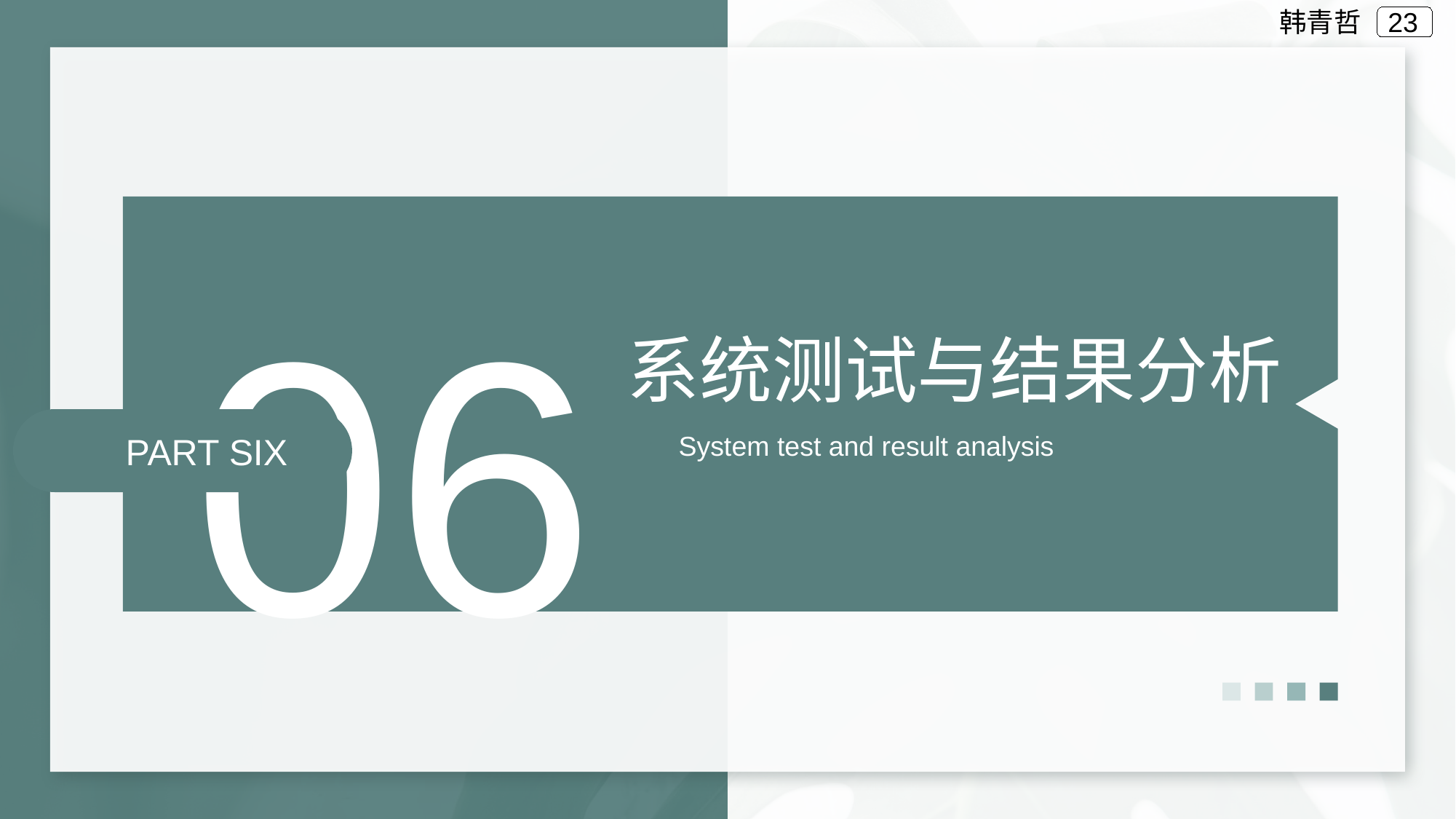

韩青哲
06
系统测试与结果分析
System test and result analysis

PART SIX